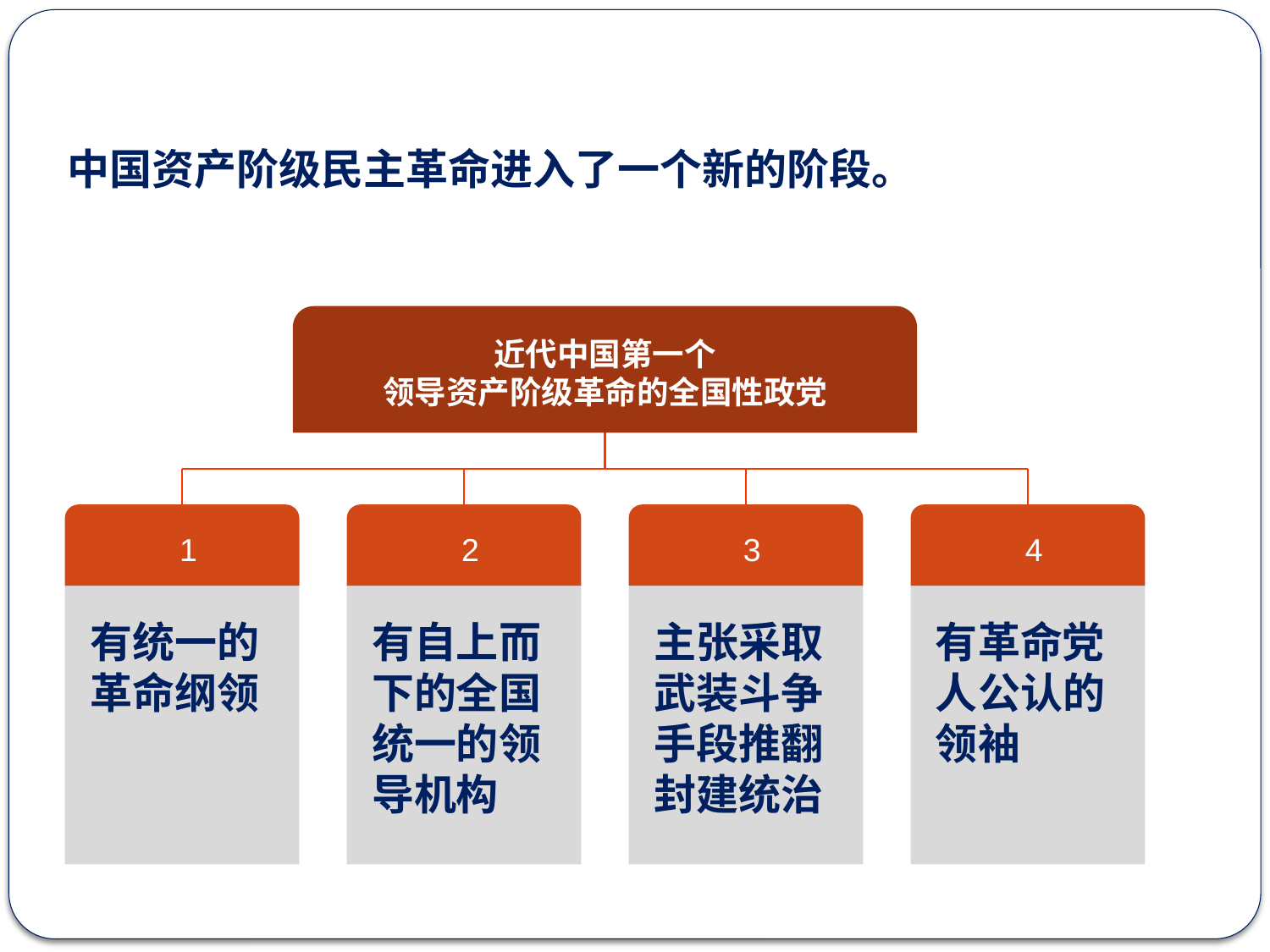

# 中国资产阶级民主革命进入了一个新的阶段。
近代中国第一个
领导资产阶级革命的全国性政党
1

2

3

4

有统一的革命纲领
有自上而下的全国统一的领导机构
主张采取武装斗争手段推翻封建统治

有革命党人公认的领袖